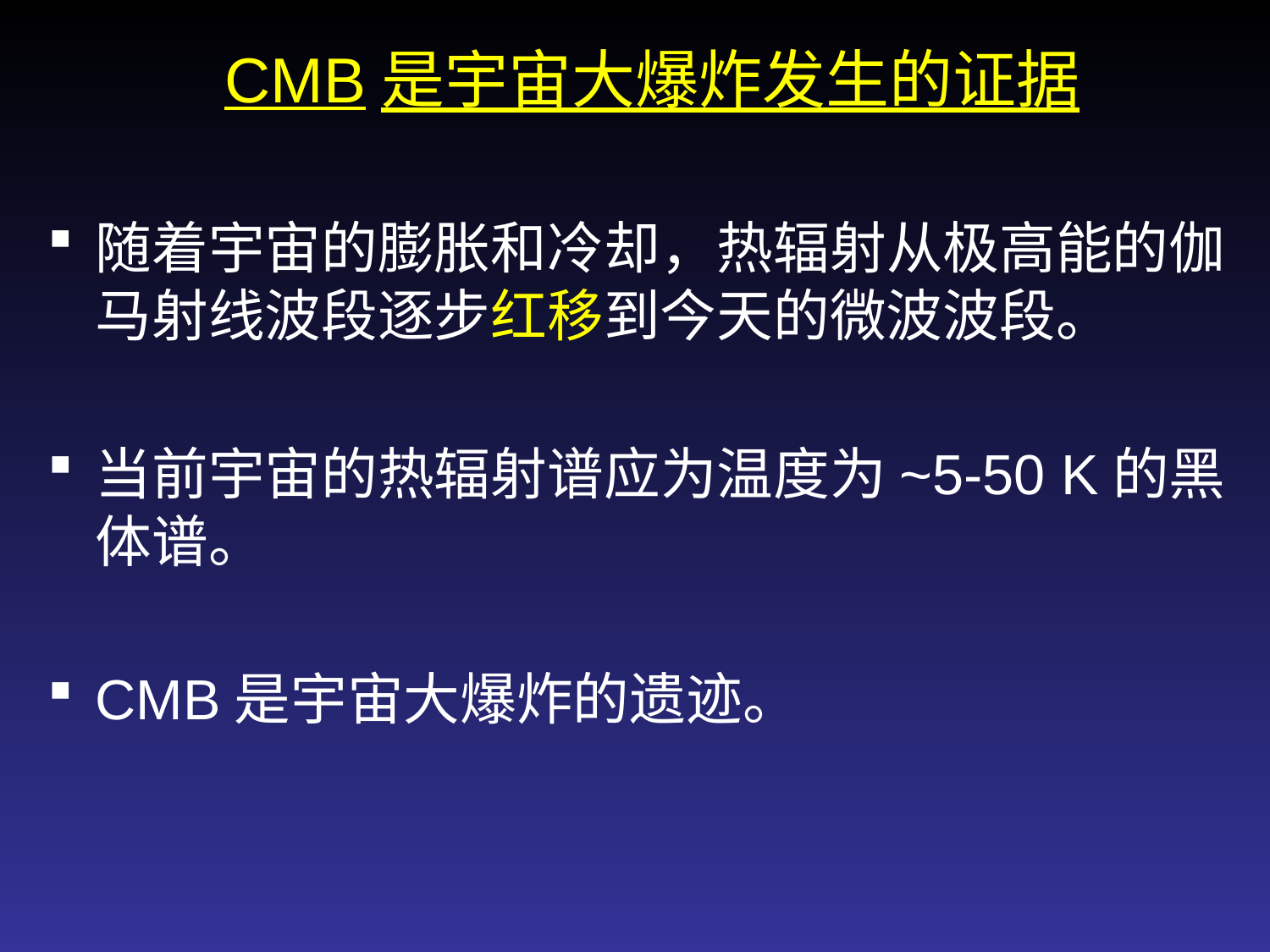

# CMB是宇宙大爆炸发生的证据
随着宇宙的膨胀和冷却，热辐射从极高能的伽马射线波段逐步红移到今天的微波波段。

当前宇宙的热辐射谱应为温度为~5-50 K的黑体谱。

CMB是宇宙大爆炸的遗迹。